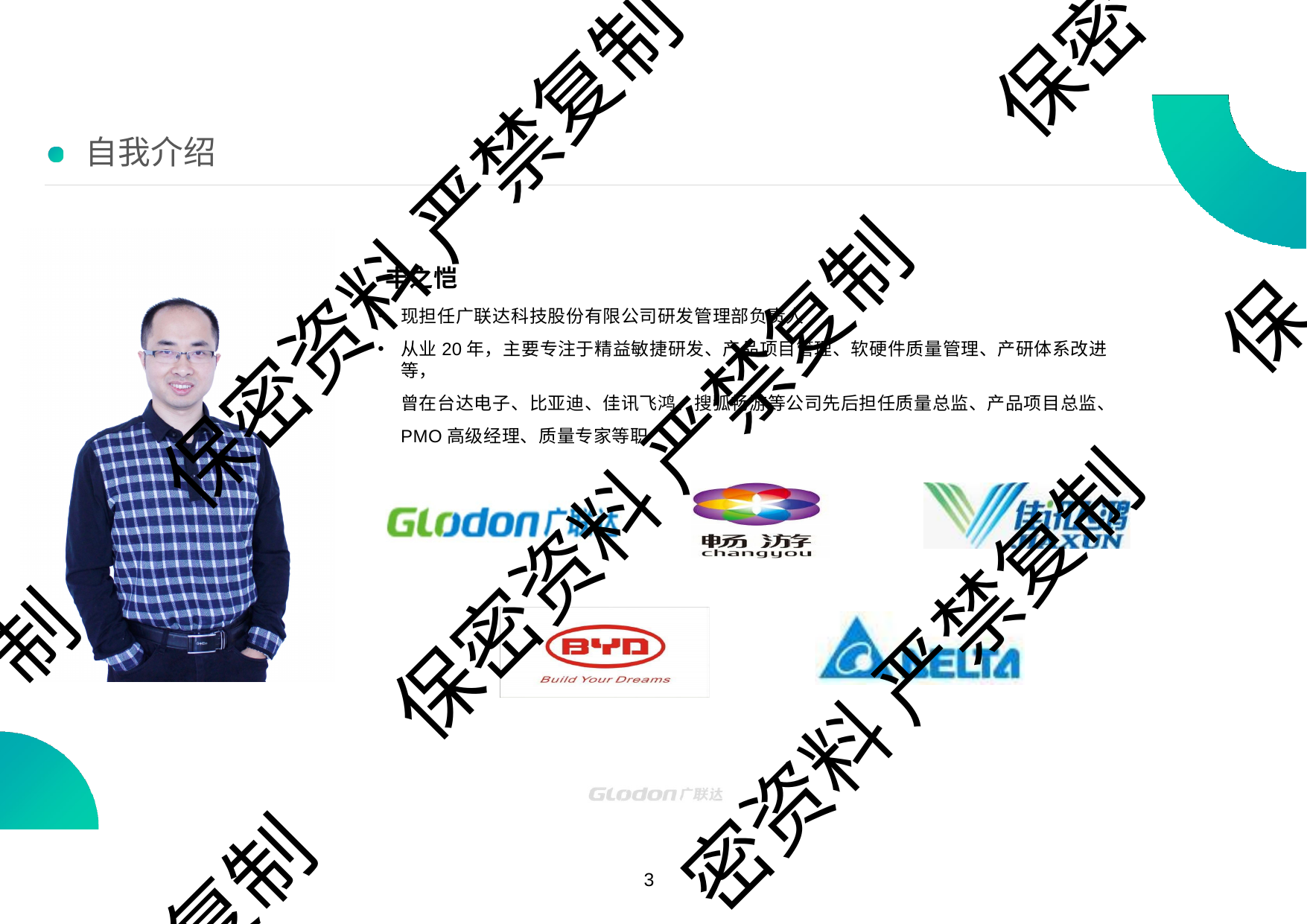

保密

# 自我介绍

保密资料 严禁复制

丰之恺
现担任广联达科技股份有限公司研发管理部负责人
从业20年，主要专注于精益敏捷研发、产品项目管理、软硬件质量管理、产研体系改进等，
曾在台达电子、比亚迪、佳讯飞鸿、搜狐畅游等公司先后担任质量总监、产品项目总监、 PMO高级经理、质量专家等职
保
保密资料 严禁复制

制

密资料 严禁复制

复制
3